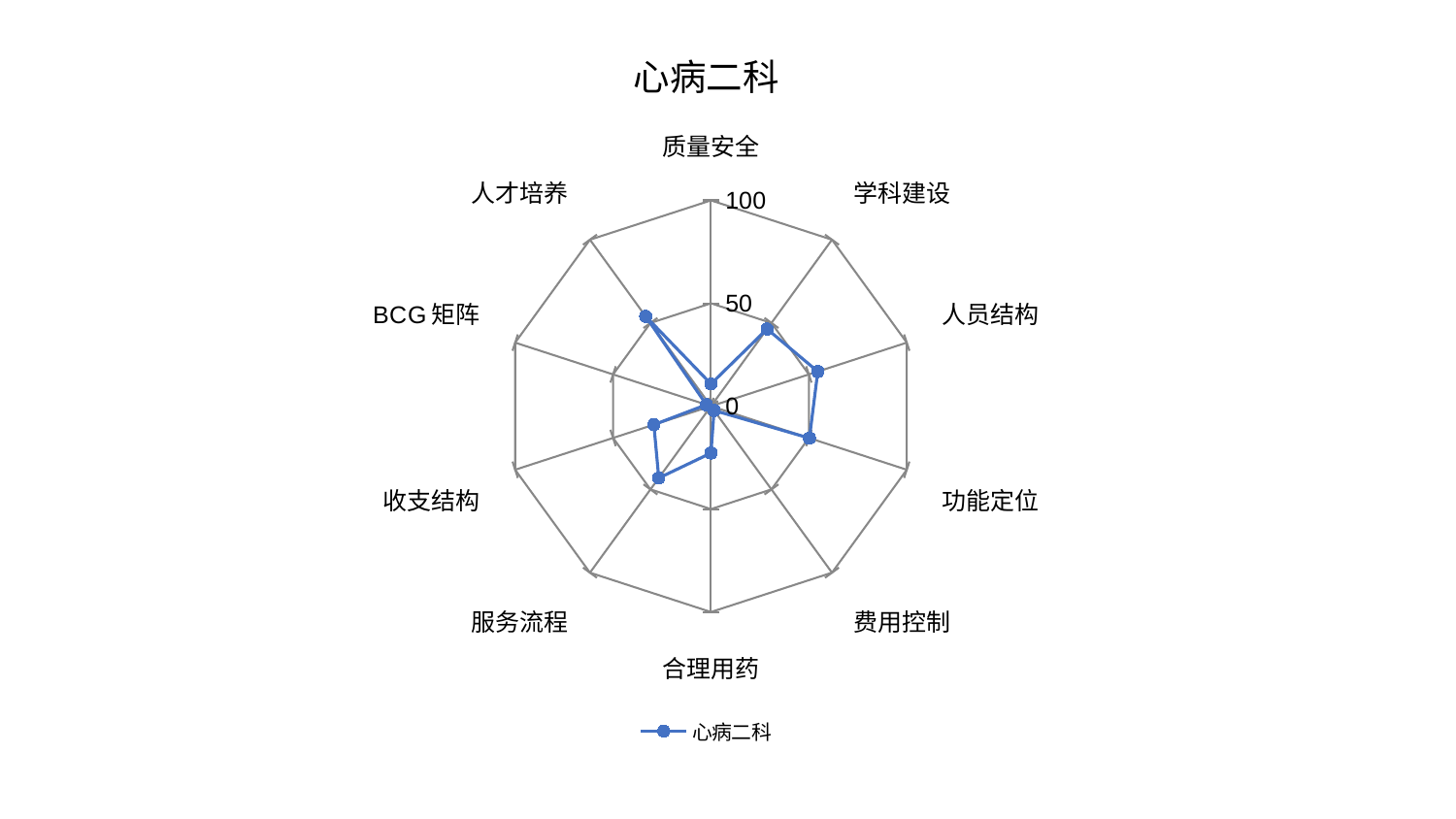

### Chart: 心病二科

| Category | 心病二科 |
|---|---|
| 质量安全 | 10.79041937015964 |
| 学科建设 | 46.376608454254715 |
| 人员结构 | 54.538220670785705 |
| 功能定位 | 50.297945805029165 |
| 费用控制 | 2.569270883341236 |
| 合理用药 | 22.783027775604356 |
| 服务流程 | 43.1666535403853 |
| 收支结构 | 29.172091870094985 |
| BCG矩阵 | 2.3280553500712267 |
| 人才培养 | 53.936065854748705 |
145